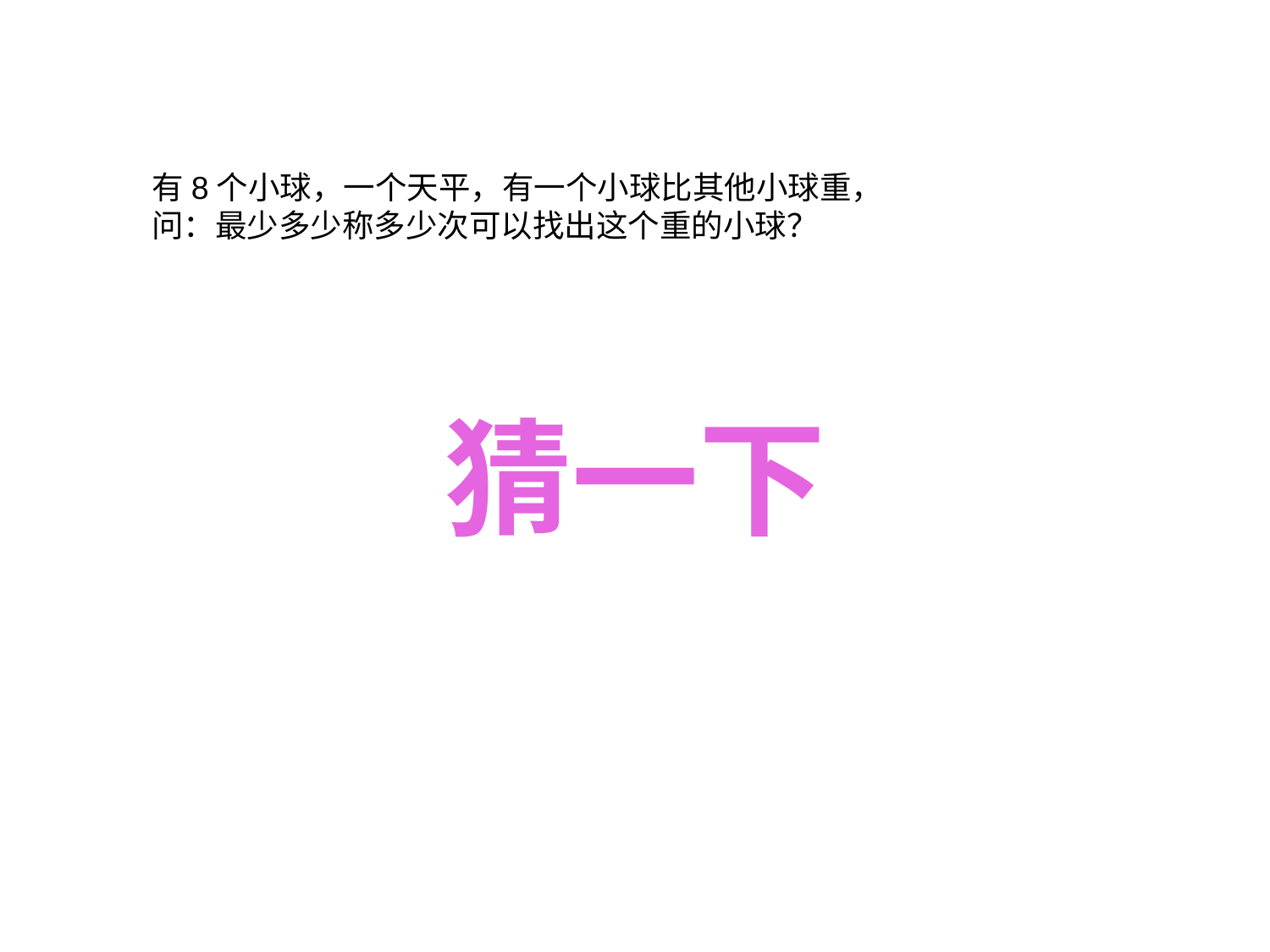

有8个小球，一个天平，有一个小球比其他小球重，
问：最少多少称多少次可以找出这个重的小球？
猜一下